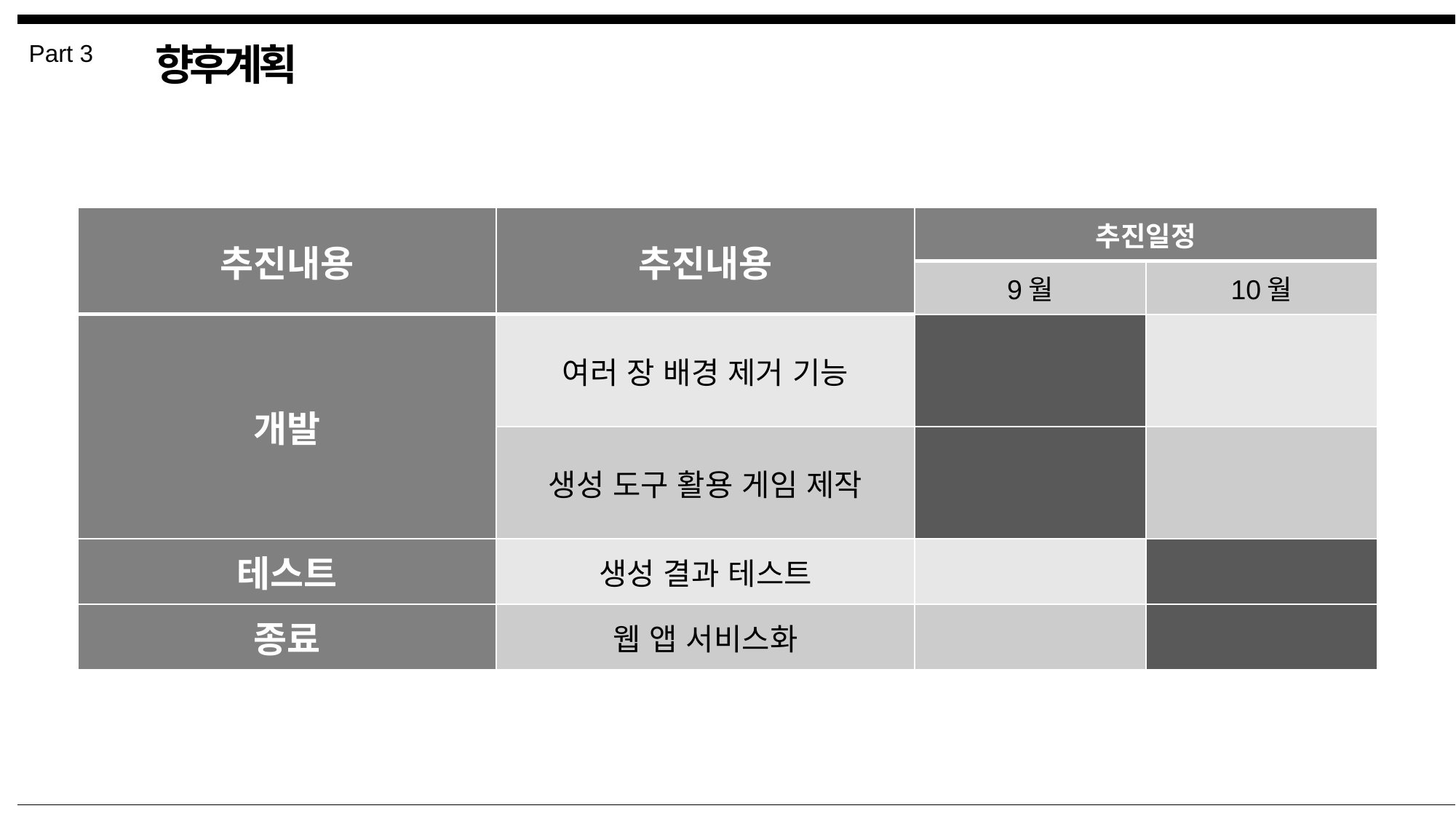

Part 3
향후계획
| 추진내용 | 추진내용 | 추진일정 |  |
| --- | --- | --- | --- |
|  |  | 9월 | 10월 |
| 개발 | 여러 장 배경 제거 기능 |  |  |
|  | 생성 도구 활용 게임 제작 |  |  |
| 테스트 | 생성 결과 테스트 |  |  |
| 종료 | 웹 앱 서비스화 |  |  |